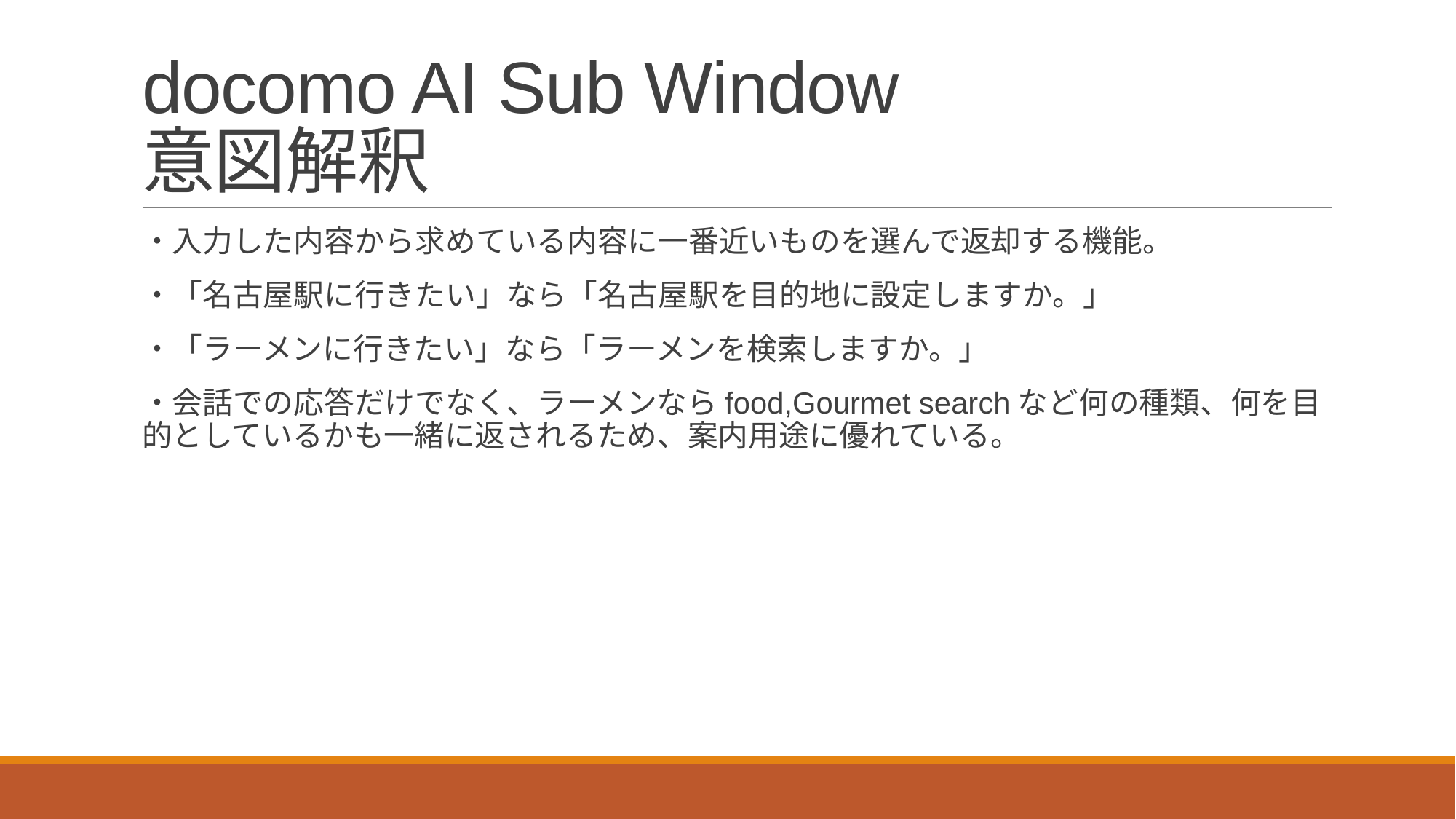

# docomo AI Sub Window 意図解釈
・入力した内容から求めている内容に一番近いものを選んで返却する機能。
・「名古屋駅に行きたい」なら「名古屋駅を目的地に設定しますか。」
・「ラーメンに行きたい」なら「ラーメンを検索しますか。」
・会話での応答だけでなく、ラーメンならfood,Gourmet searchなど何の種類、何を目的としているかも一緒に返されるため、案内用途に優れている。